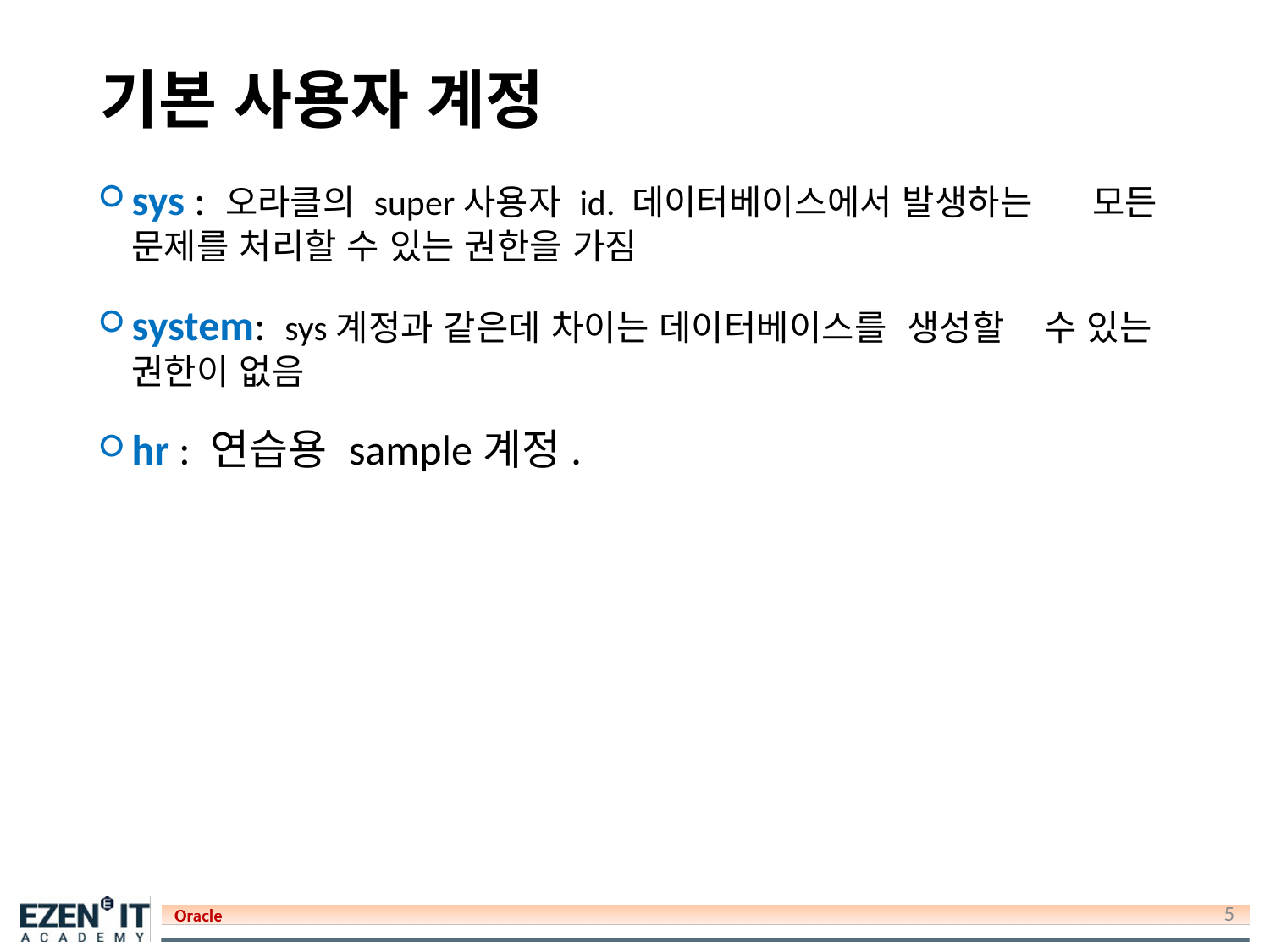

# 기본 사용자 계정
sys : 오라클의 super사용자 id. 데이터베이스에서 발생하는      모든 문제를 처리할 수 있는 권한을 가짐
system:  sys계정과 같은데 차이는 데이터베이스를  생성할    수 있는 권한이 없음
hr : 연습용 sample계정.
5